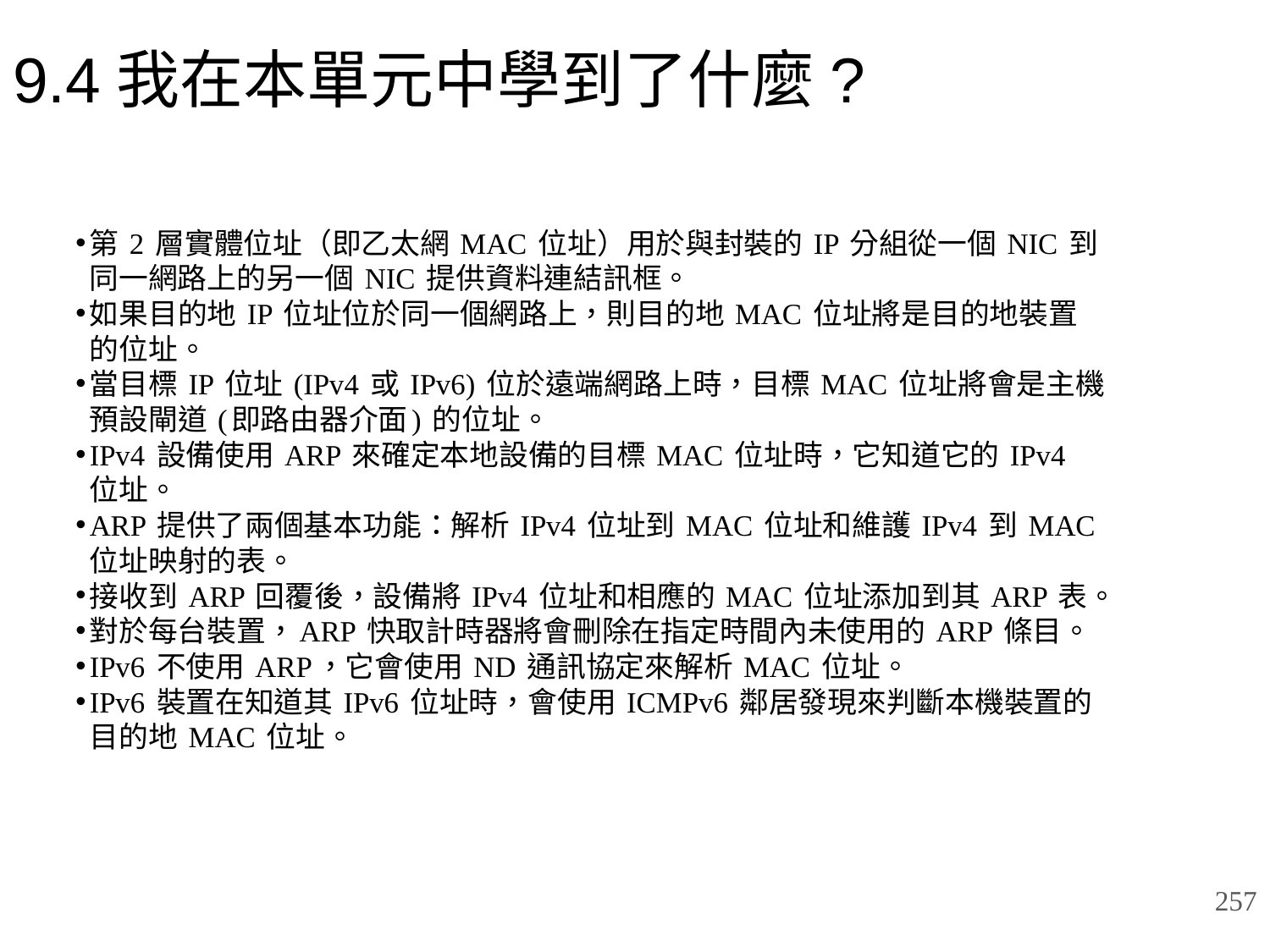

# 9.4我在本單元中學到了什麼?
第 2 層實體位址（即乙太網 MAC 位址）用於與封裝的 IP 分組從一個 NIC 到同一網路上的另一個 NIC 提供資料連結訊框。
如果目的地 IP 位址位於同一個網路上，則目的地 MAC 位址將是目的地裝置的位址。
當目標 IP 位址 (IPv4 或 IPv6) 位於遠端網路上時，目標 MAC 位址將會是主機預設閘道 (即路由器介面) 的位址。
IPv4 設備使用 ARP 來確定本地設備的目標 MAC 位址時，它知道它的 IPv4 位址。
ARP 提供了兩個基本功能：解析 IPv4 位址到 MAC 位址和維護 IPv4 到 MAC 位址映射的表。
接收到 ARP 回覆後，設備將 IPv4 位址和相應的 MAC 位址添加到其 ARP 表。
對於每台裝置，ARP 快取計時器將會刪除在指定時間內未使用的 ARP 條目。
IPv6 不使用 ARP，它會使用 ND 通訊協定來解析 MAC 位址。
IPv6 裝置在知道其 IPv6 位址時，會使用 ICMPv6 鄰居發現來判斷本機裝置的目的地 MAC 位址。

257